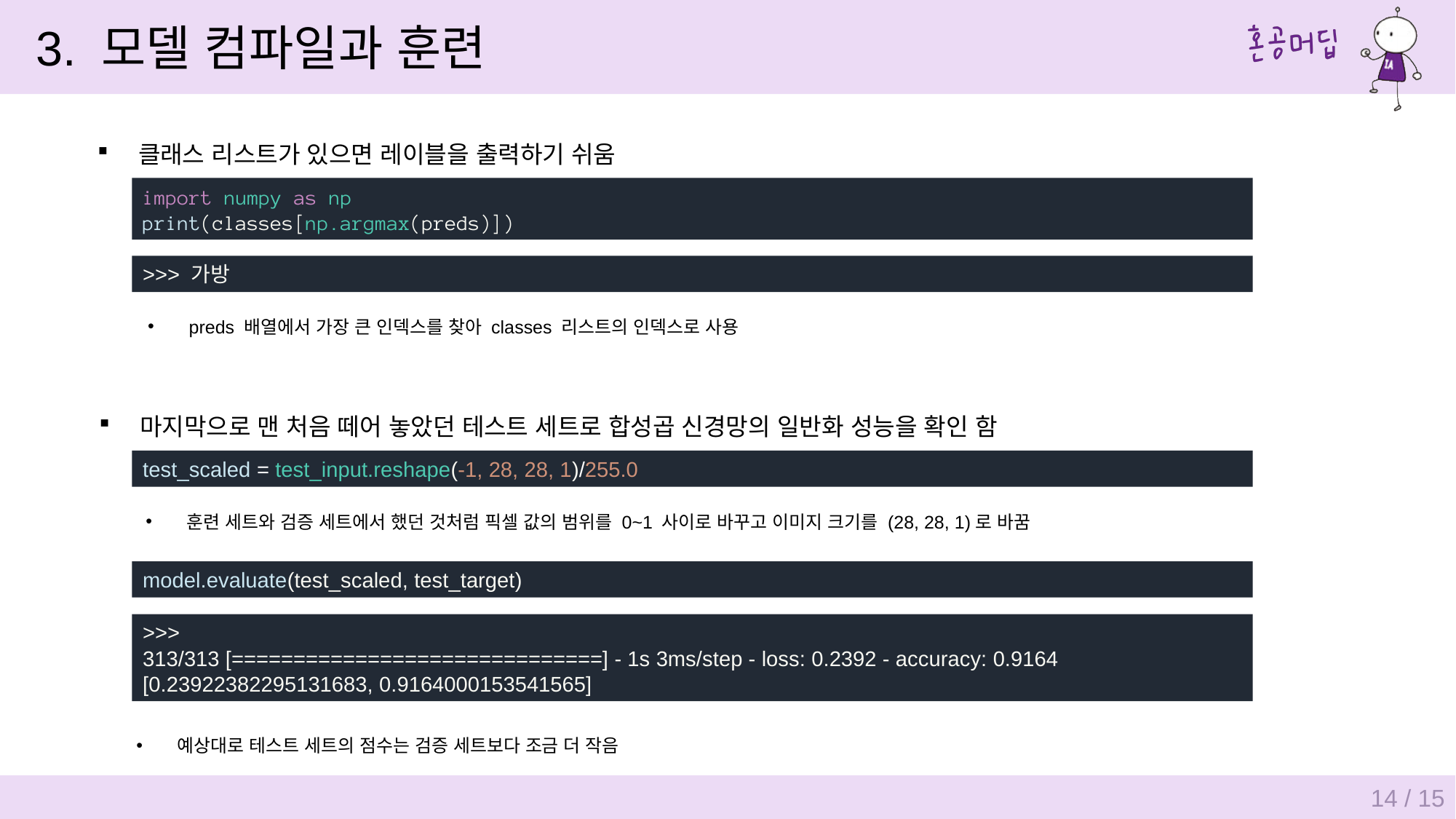

3. 모델 컴파일과 훈련
클래스 리스트가 있으면 레이블을 출력하기 쉬움
import numpy as np
print(classes[np.argmax(preds)])
>>> 가방
preds 배열에서 가장 큰 인덱스를 찾아 classes 리스트의 인덱스로 사용
마지막으로 맨 처음 떼어 놓았던 테스트 세트로 합성곱 신경망의 일반화 성능을 확인 함
test_scaled = test_input.reshape(-1, 28, 28, 1)/255.0
훈련 세트와 검증 세트에서 했던 것처럼 픽셀 값의 범위를 0~1 사이로 바꾸고 이미지 크기를 (28, 28, 1)로 바꿈
model.evaluate(test_scaled, test_target)
>>>
313/313 [==============================] - 1s 3ms/step - loss: 0.2392 - accuracy: 0.9164
[0.23922382295131683, 0.9164000153541565]
예상대로 테스트 세트의 점수는 검증 세트보다 조금 더 작음
14 / 15